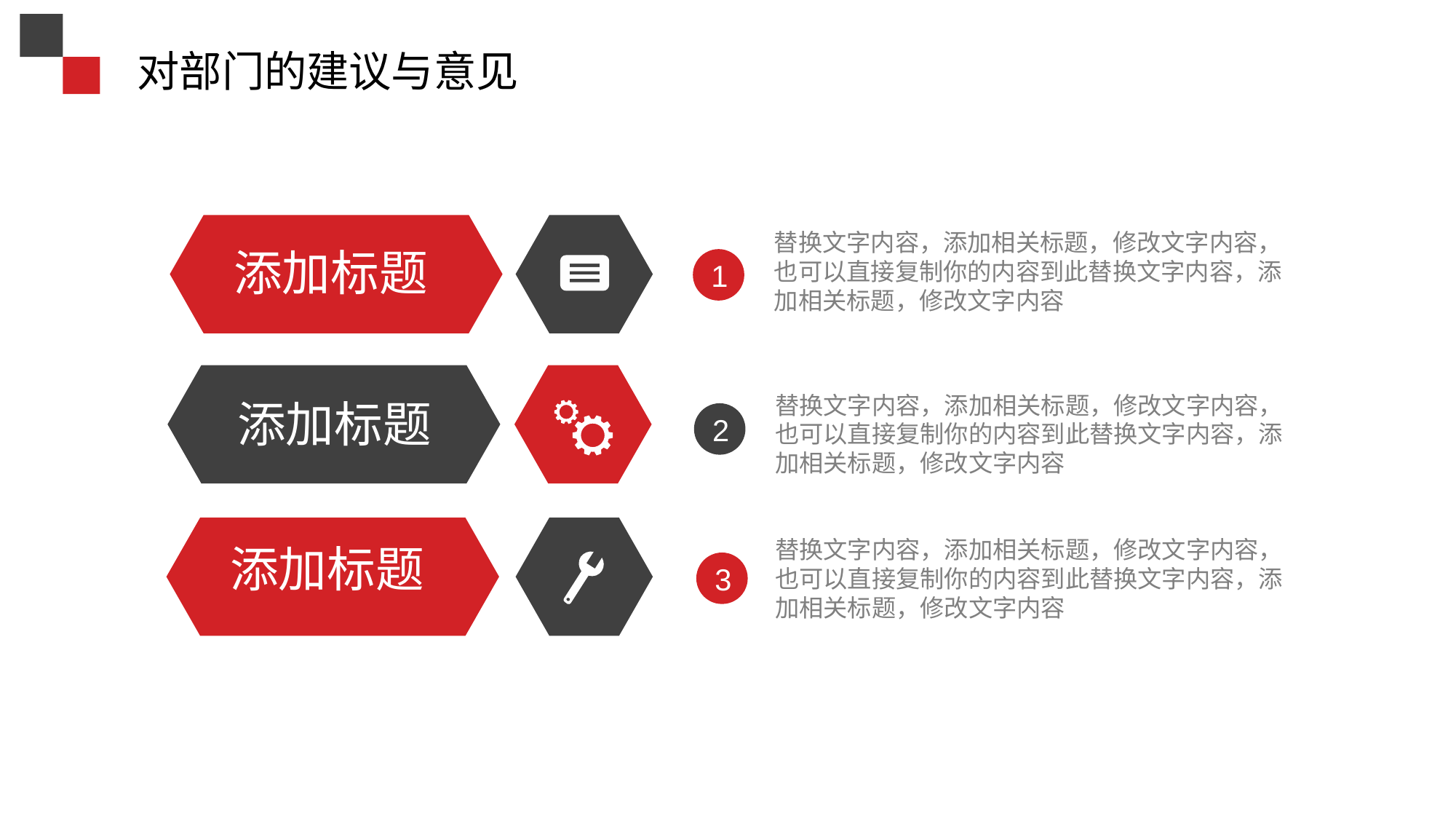

# 对部门的建议与意见

替换文字内容，添加相关标题，修改文字内容，也可以直接复制你的内容到此替换文字内容，添加相关标题，修改文字内容
添加标题
1

替换文字内容，添加相关标题，修改文字内容，也可以直接复制你的内容到此替换文字内容，添加相关标题，修改文字内容
添加标题

2

替换文字内容，添加相关标题，修改文字内容，也可以直接复制你的内容到此替换文字内容，添加相关标题，修改文字内容
添加标题

3
长期规划